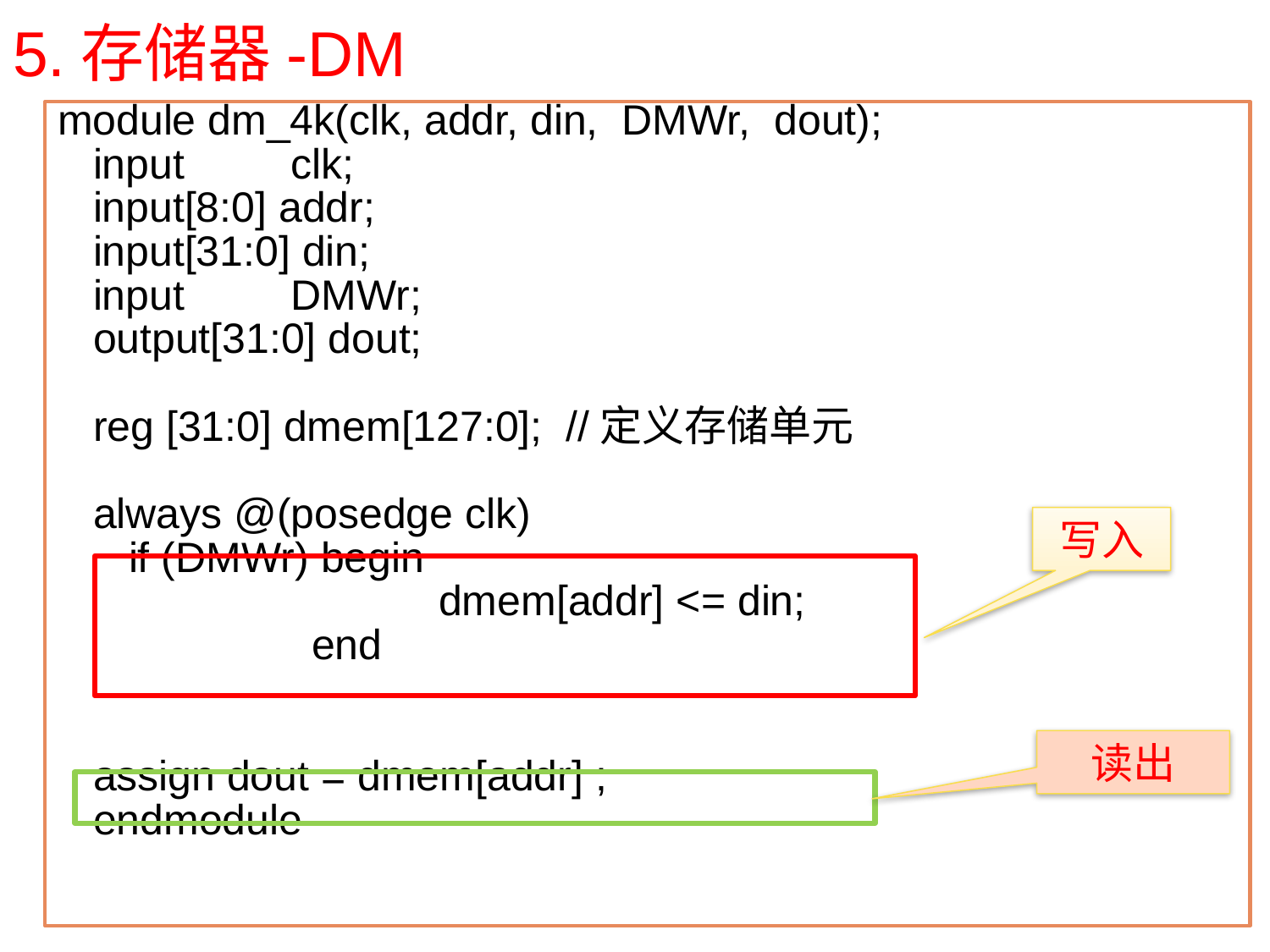

# 5.存储器-DM
module dm_4k(clk, addr, din,  DMWr,  dout);
   input         clk;
   input[8:0] addr;
   input[31:0] din;
   input         DMWr;
   output[31:0] dout;

   reg [31:0] dmem[127:0];	//定义存储单元

   always @(posedge clk)
      if (DMWr) begin
			dmem[addr] <= din;
		end

   assign dout = dmem[addr] ;
   endmodule
写入

读出